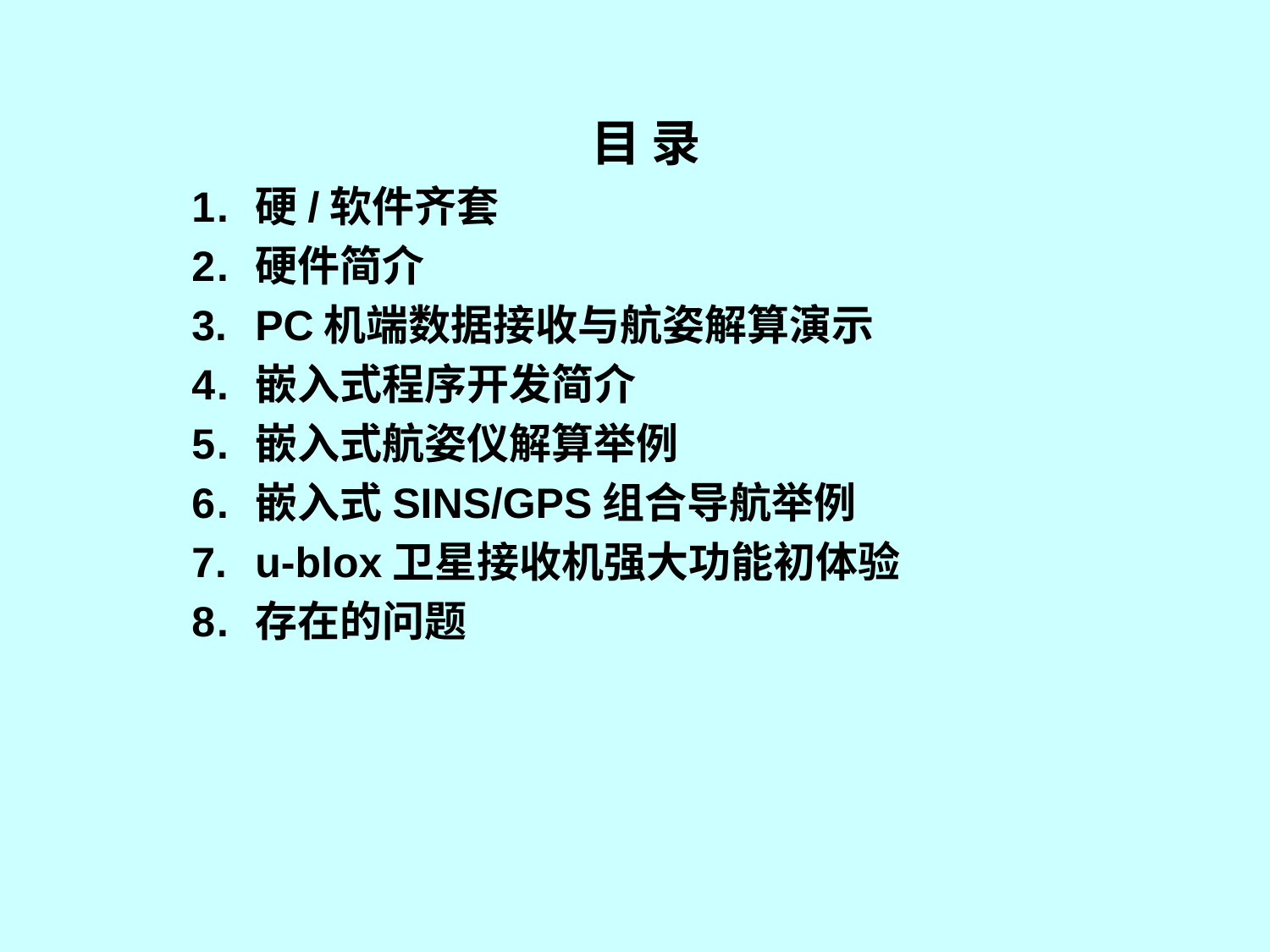

目 录
硬/软件齐套
硬件简介
PC机端数据接收与航姿解算演示
嵌入式程序开发简介
嵌入式航姿仪解算举例
嵌入式SINS/GPS组合导航举例
u-blox卫星接收机强大功能初体验
存在的问题
2